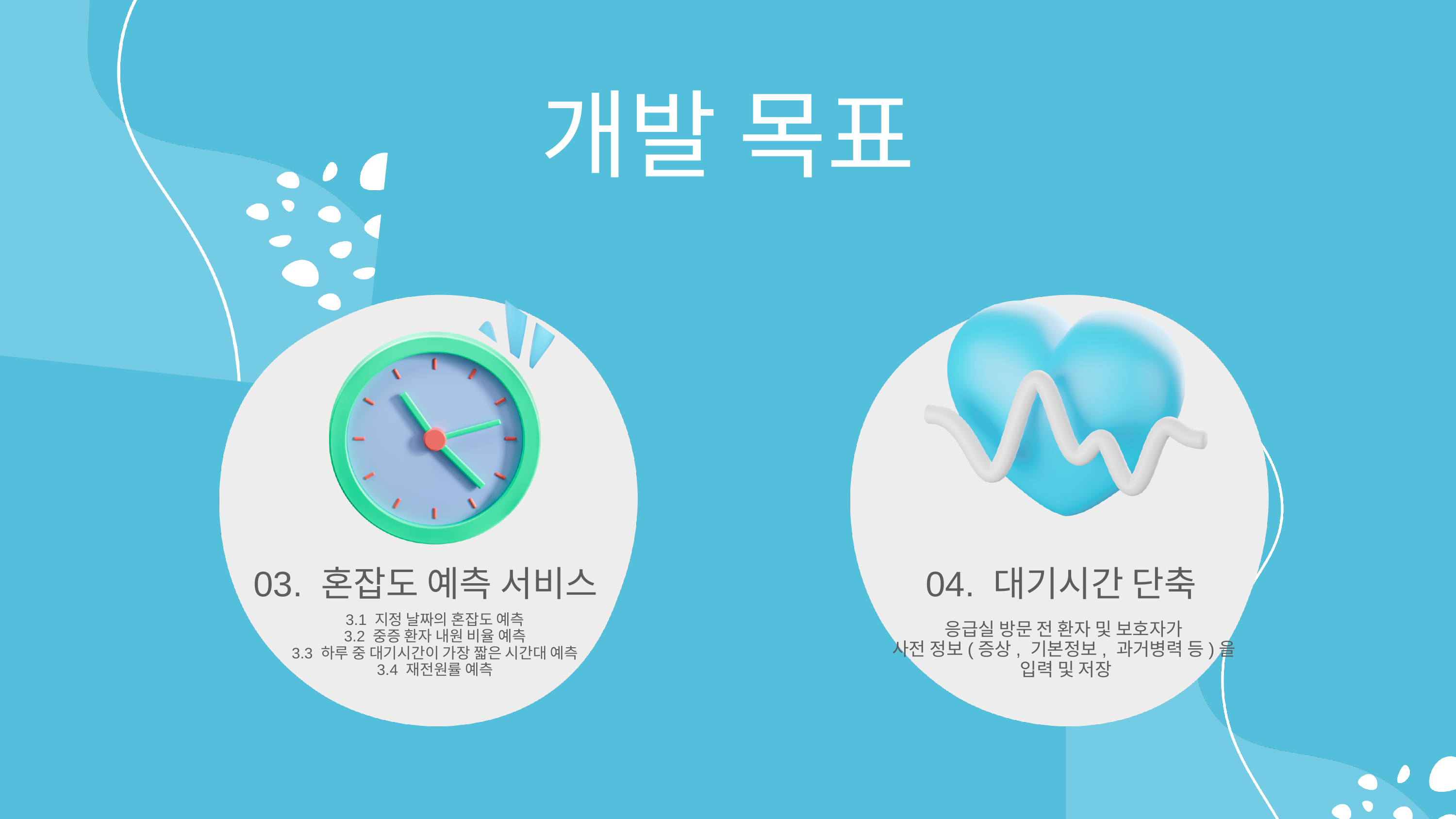

개발 목표

03. 혼잡도 예측 서비스
04. 대기시간 단축
3.1 지정 날짜의 혼잡도 예측
3.2 중증 환자 내원 비율 예측
3.3 하루 중 대기시간이 가장 짧은 시간대 예측
3.4 재전원률 예측
응급실 방문 전 환자 및 보호자가
사전 정보(증상, 기본정보, 과거병력 등)을
입력 및 저장